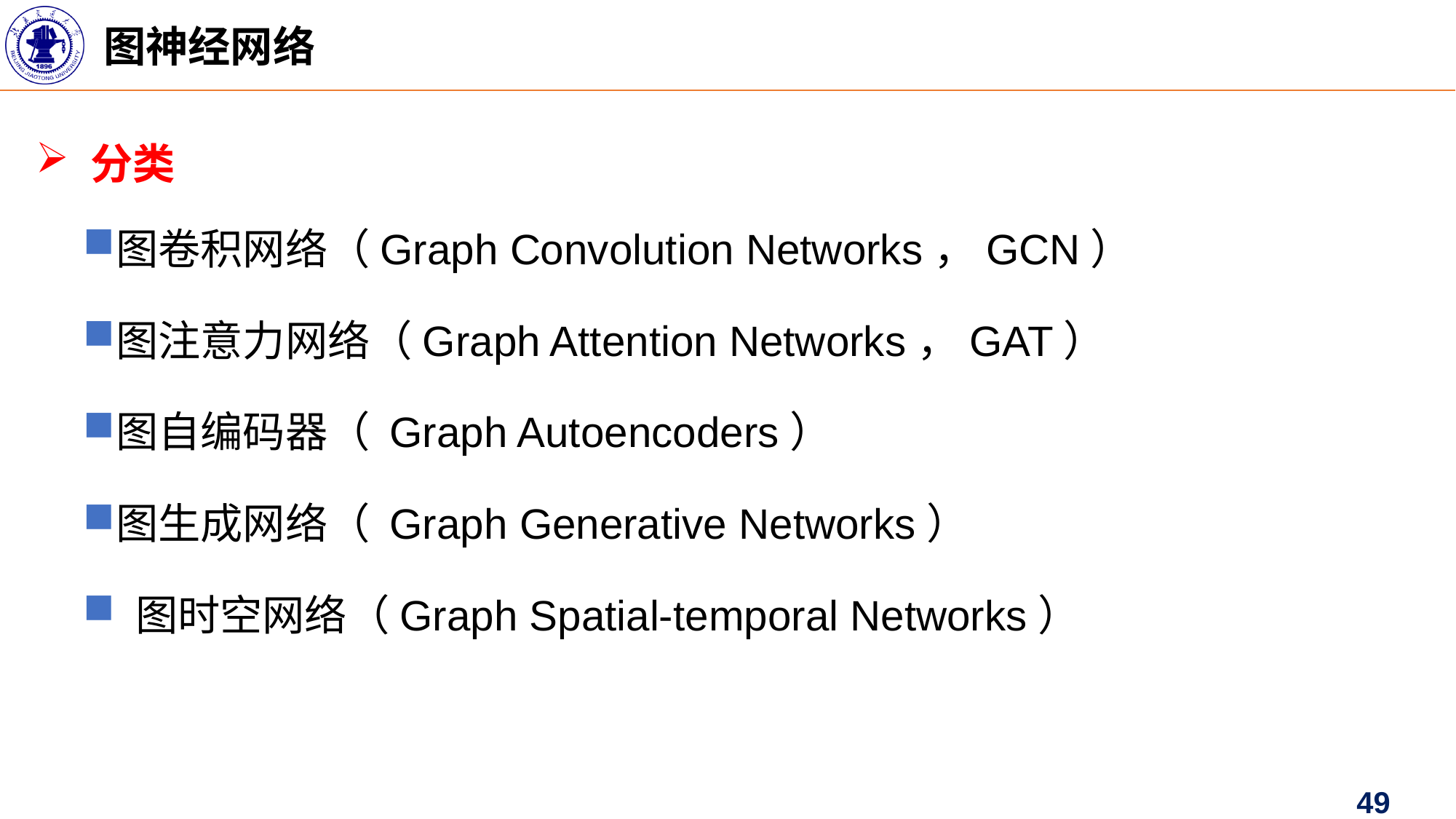

图神经网络
分类
图卷积网络（Graph Convolution Networks，GCN）
图注意力网络（Graph Attention Networks，GAT）
图自编码器（ Graph Autoencoders）
图生成网络（ Graph Generative Networks）
 图时空网络（Graph Spatial-temporal Networks）